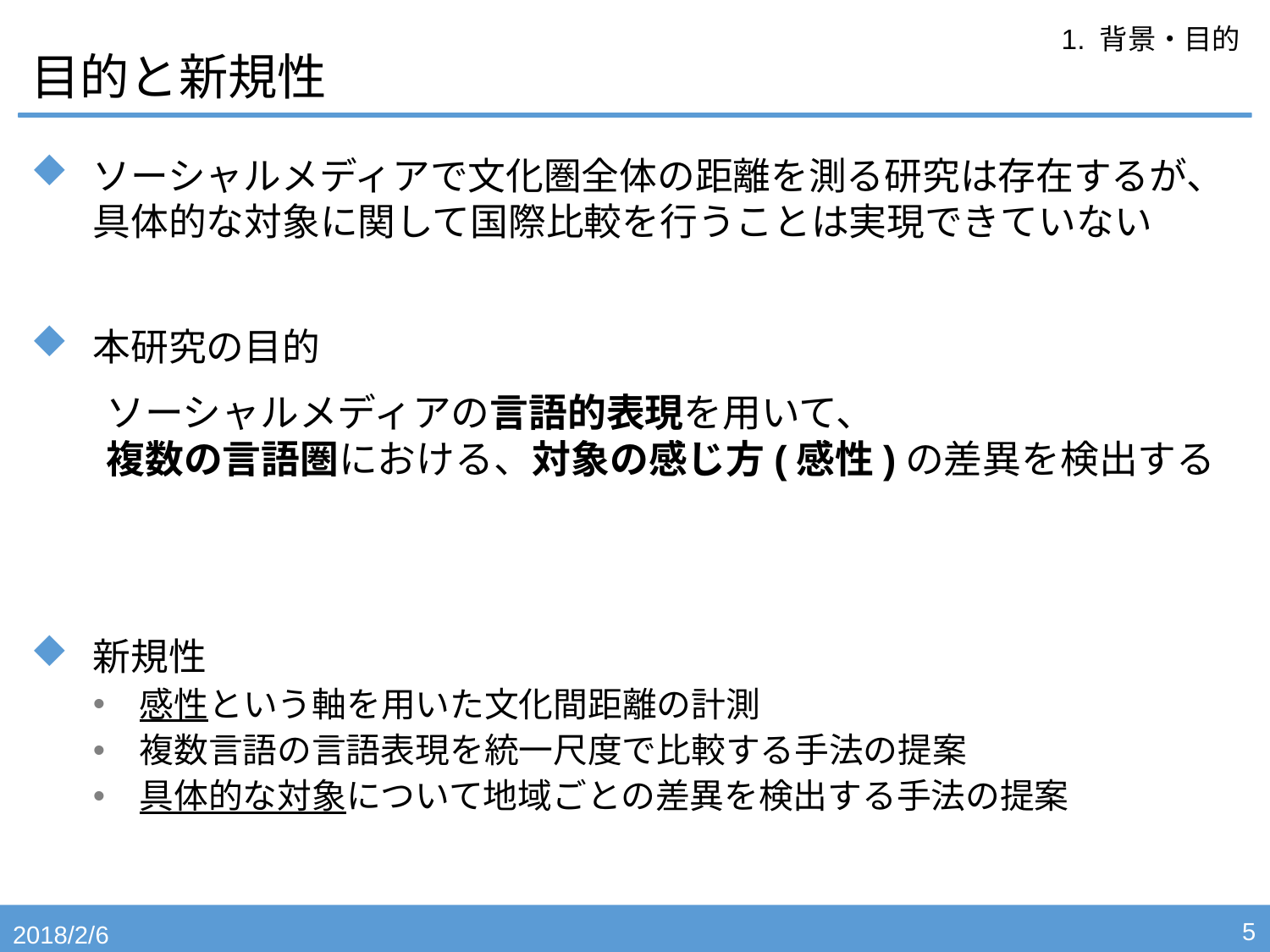

# 目的と新規性
1. 背景・目的
ソーシャルメディアで文化圏全体の距離を測る研究は存在するが、
具体的な対象に関して国際比較を行うことは実現できていない

本研究の目的

新規性
感性という軸を用いた文化間距離の計測
複数言語の言語表現を統一尺度で比較する手法の提案
具体的な対象について地域ごとの差異を検出する手法の提案

ソーシャルメディアの言語的表現を用いて、
複数の言語圏における、対象の感じ方(感性)の差異を検出する
2018/2/6
5